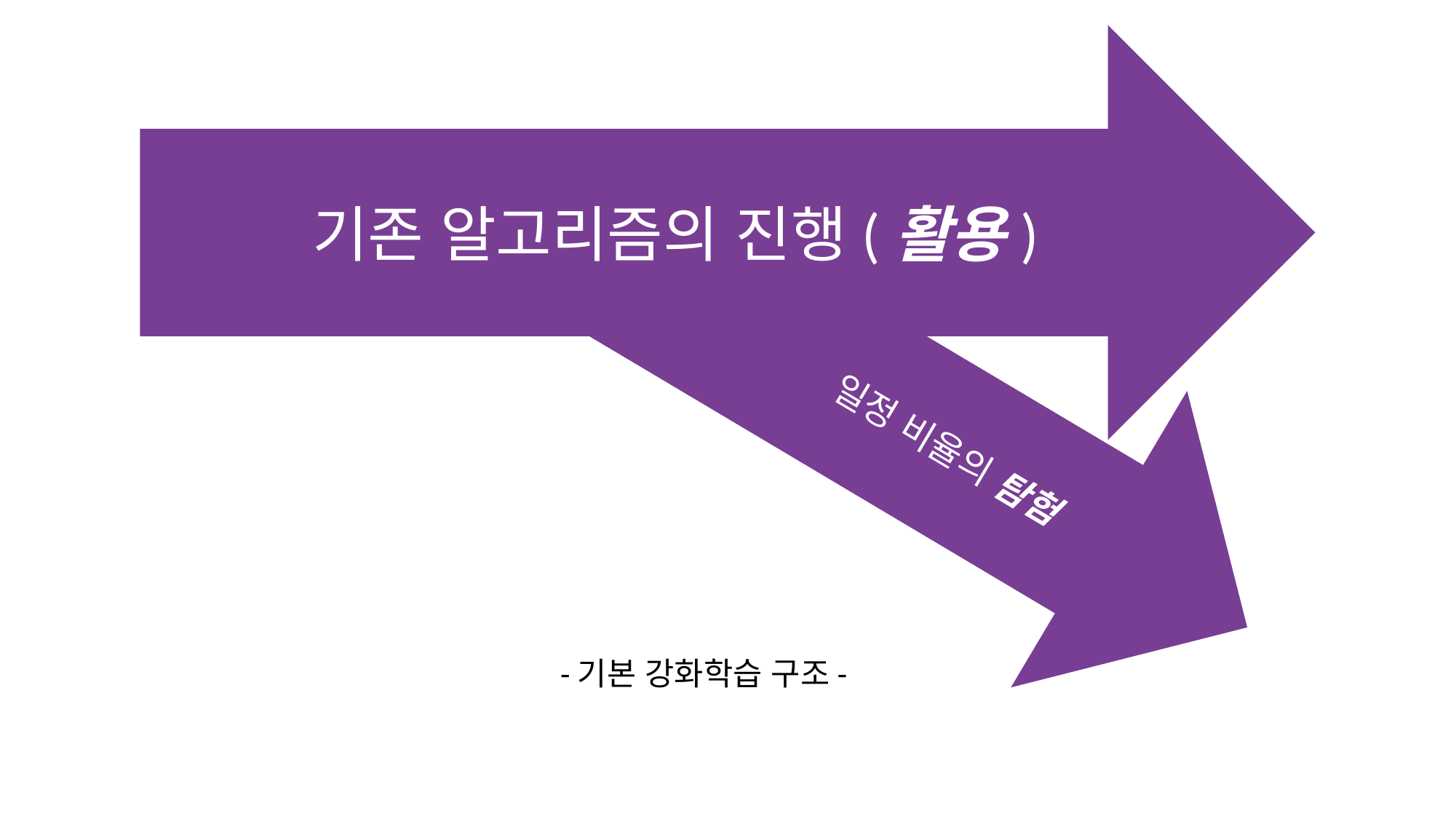

기존 알고리즘의 진행(활용)
           일정 비율의 탐험
-기본 강화학습 구조-